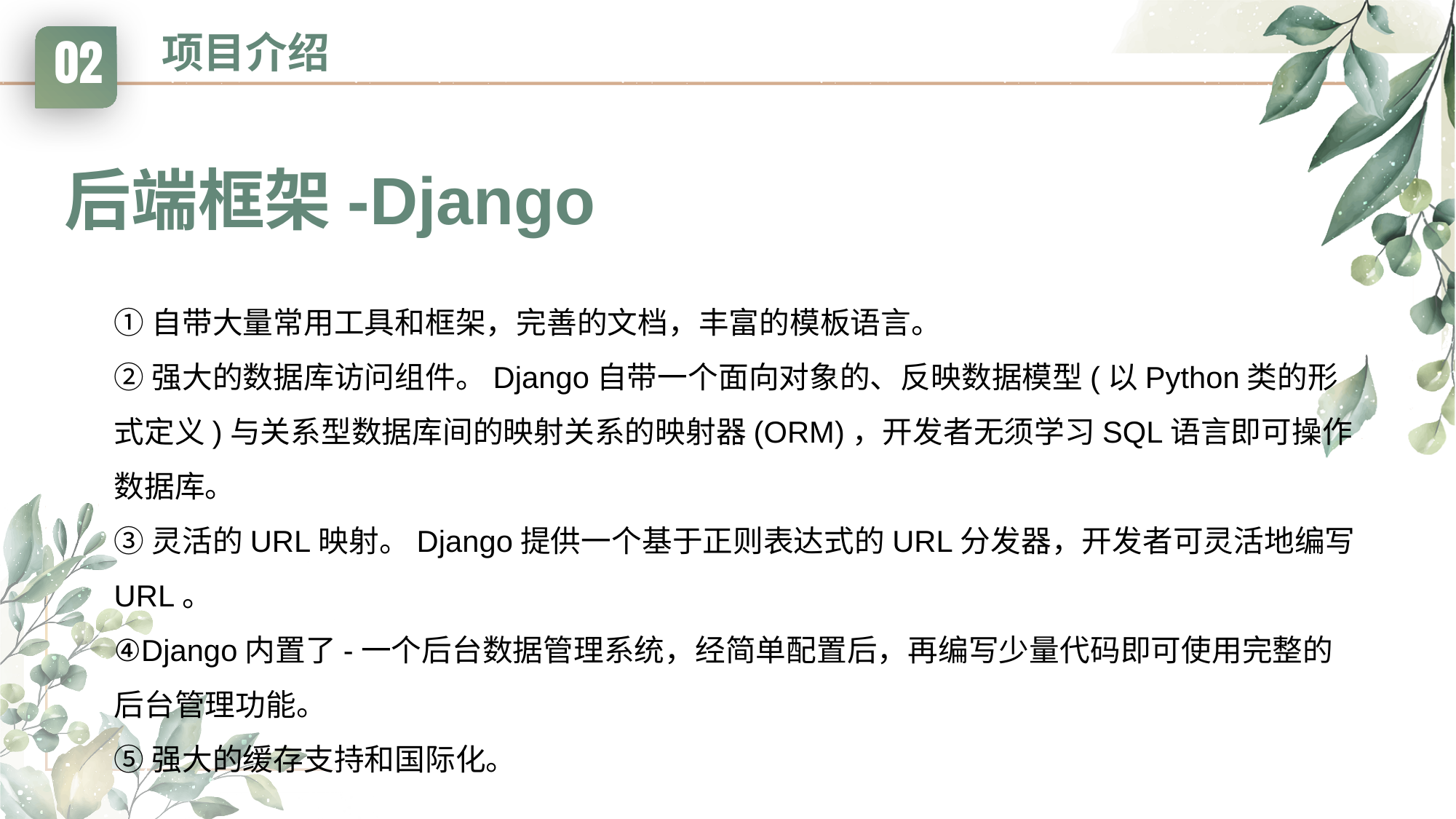

# 项目介绍
02
后端框架-Django
①自带大量常用工具和框架，完善的文档，丰富的模板语言。
②强大的数据库访问组件。Django自带一个面向对象的、反映数据模型(以Python类的形式定义)与关系型数据库间的映射关系的映射器(ORM)，开发者无须学习SQL语言即可操作数据库。
③灵活的URL映射。Django提供一个基于正则表达式的URL分发器，开发者可灵活地编写URL。
④Django内置了-一个后台数据管理系统，经简单配置后，再编写少量代码即可使用完整的后台管理功能。
⑤强大的缓存支持和国际化。